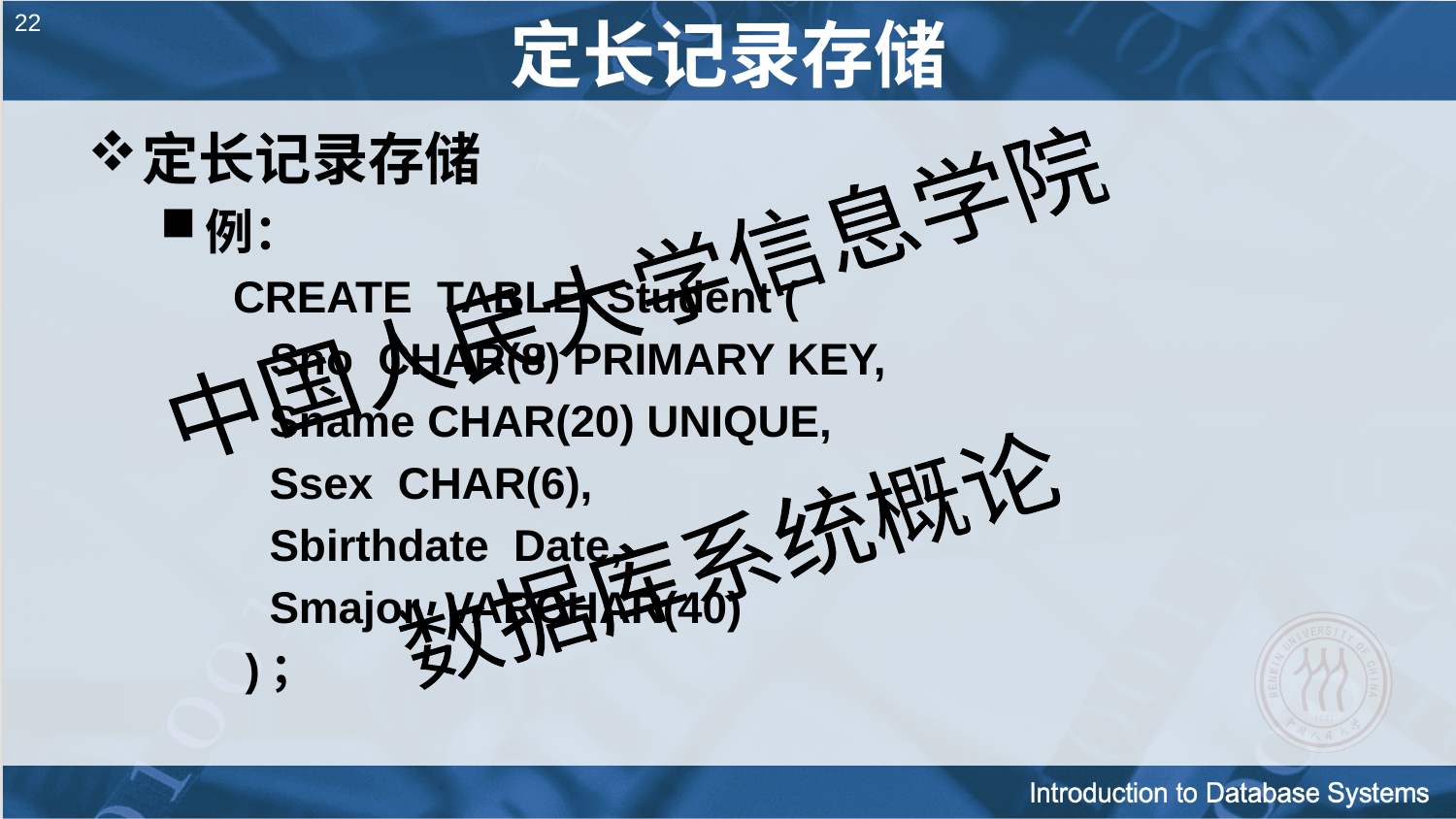

# 22
定长记录存储
定长记录存储
例：
CREATE  TABLE  Student (
  	Sno  CHAR(8) PRIMARY KEY,
  	Sname CHAR(20) UNIQUE,
  	Ssex  CHAR(6),
  	Sbirthdate  Date,
  	Smajor  VARCHAR(40)
 )；